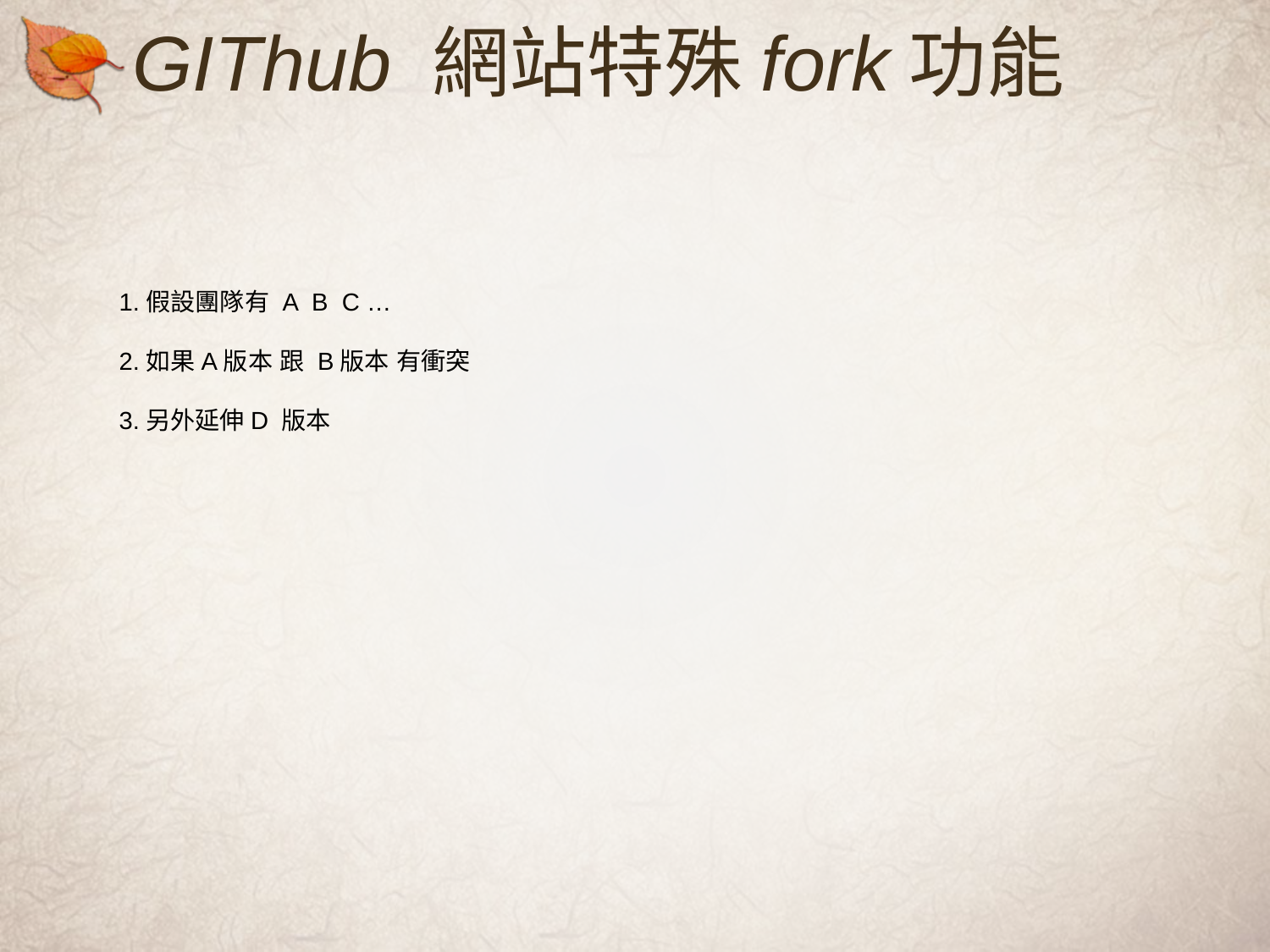

# GIThub 網站特殊fork功能
1.假設團隊有 A  B  C …

2.如果A版本 跟 B版本 有衝突

3.另外延伸D 版本